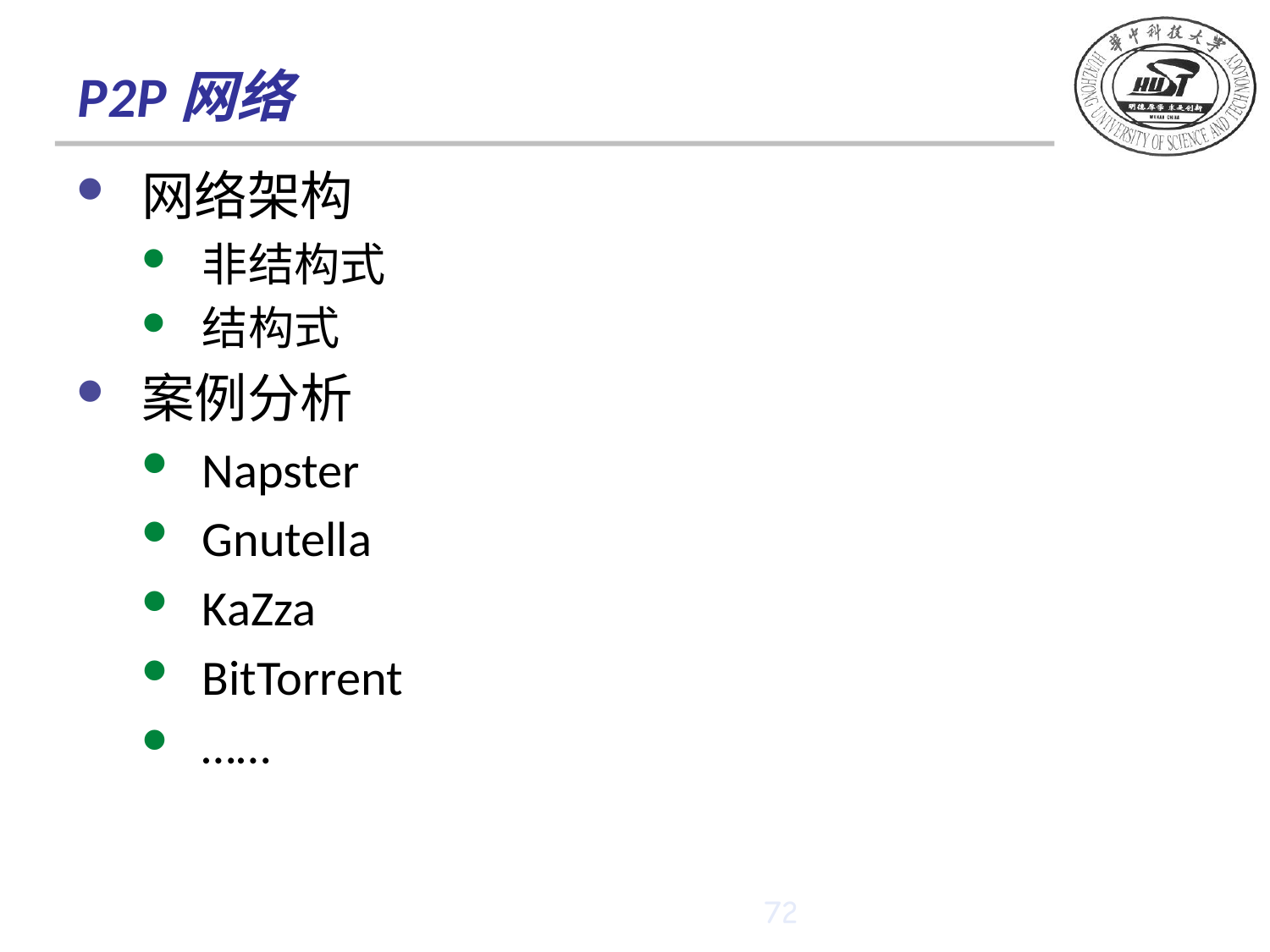

# P2P网络
网络架构
非结构式
结构式
案例分析
Napster
Gnutella
KaZza
BitTorrent
……
72